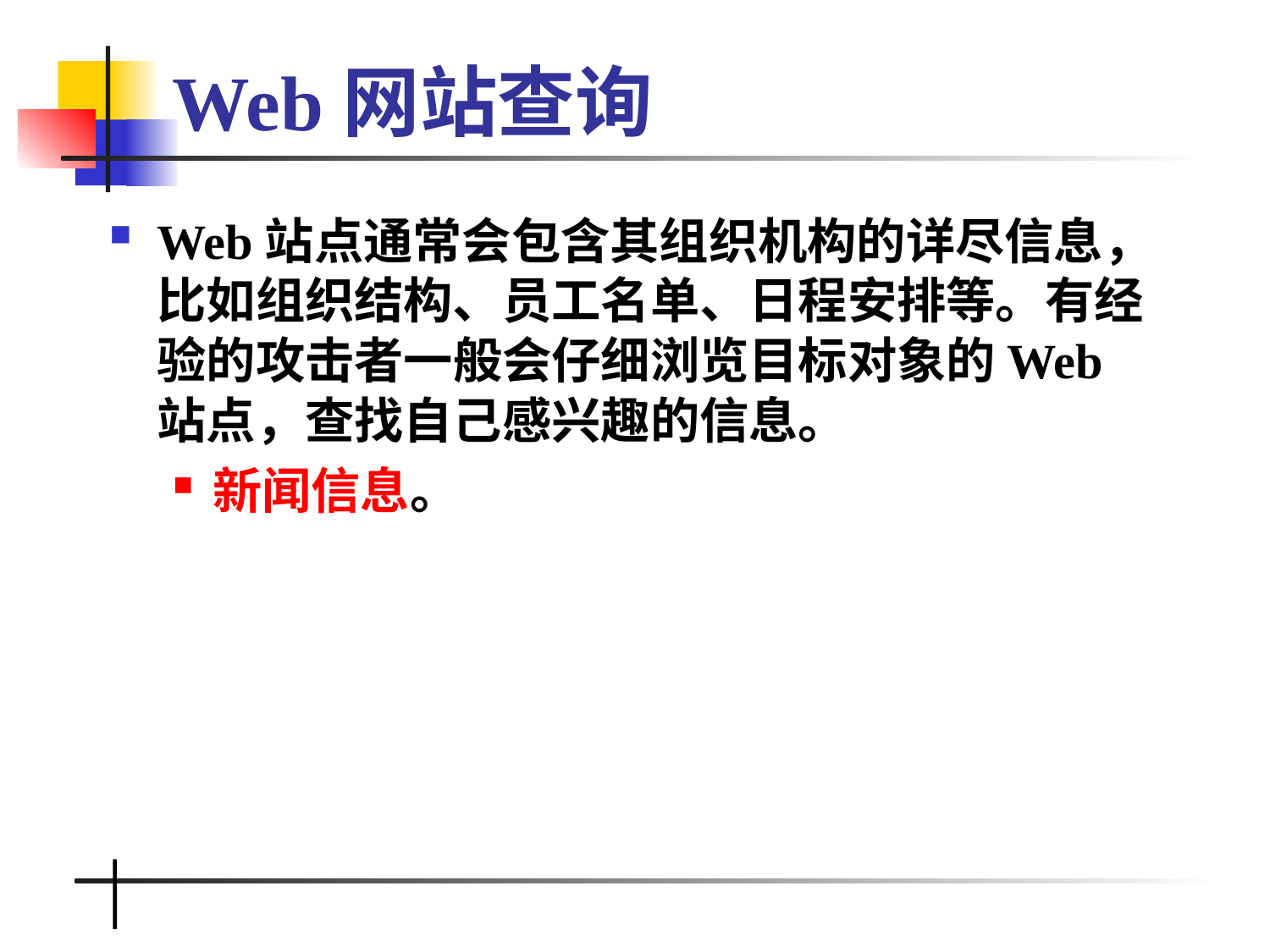

# Web网站查询
Web站点通常会包含其组织机构的详尽信息，比如组织结构、员工名单、日程安排等。有经验的攻击者一般会仔细浏览目标对象的Web站点，查找自己感兴趣的信息。
新闻信息。